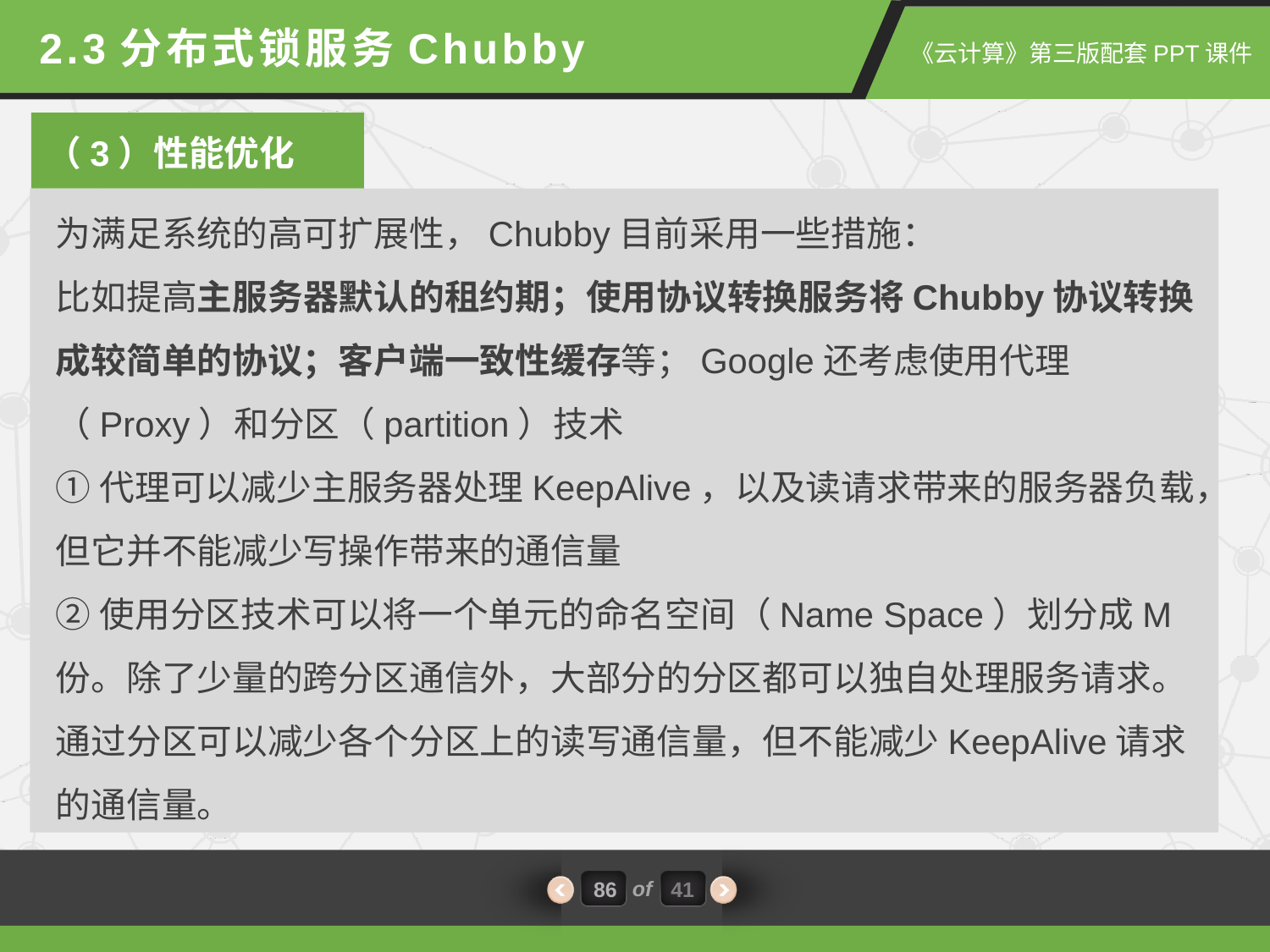

2.3分布式锁服务Chubby

（3）性能优化
为满足系统的高可扩展性，Chubby目前采用一些措施：
比如提高主服务器默认的租约期；使用协议转换服务将Chubby协议转换成较简单的协议；客户端一致性缓存等；Google还考虑使用代理（Proxy）和分区（partition）技术
①代理可以减少主服务器处理KeepAlive，以及读请求带来的服务器负载，但它并不能减少写操作带来的通信量
②使用分区技术可以将一个单元的命名空间（Name Space）划分成M份。除了少量的跨分区通信外，大部分的分区都可以独自处理服务请求。通过分区可以减少各个分区上的读写通信量，但不能减少KeepAlive请求的通信量。

86